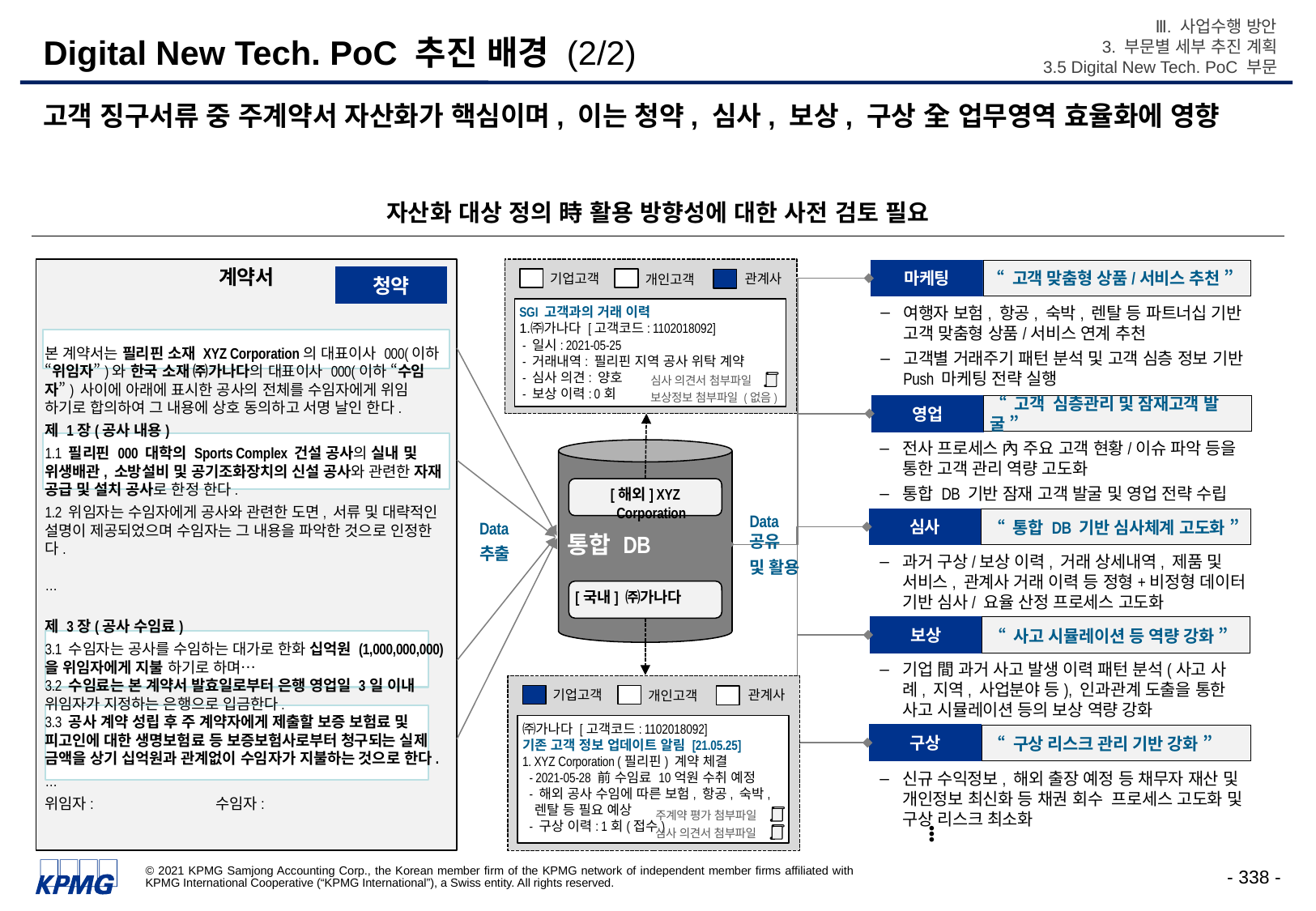

Ⅲ. 사업수행 방안
3. 부문별 세부 추진 계획
3.5 Digital New Tech. PoC 부문
# Digital New Tech. PoC 추진 배경 (2/2)
고객 징구서류 중 주계약서 자산화가 핵심이며, 이는 청약, 심사, 보상, 구상 全 업무영역 효율화에 영향
자산화 대상 정의 時 활용 방향성에 대한 사전 검토 필요
마케팅

계약서

“ 고객 맞춤형 상품/서비스 추천 ”
청약
기업고객
관계사
개인고객

여행자 보험, 항공, 숙박, 렌탈 등 파트너십 기반 고객 맞춤형 상품/서비스 연계 추천
고객별 거래주기 패턴 분석 및 고객 심층 정보 기반 Push 마케팅 전략 실행
SGI 고객과의 거래 이력
㈜가나다 [고객코드: 1102018092]
 - 일시: 2021-05-25
 - 거래내역: 필리핀 지역 공사 위탁 계약
 - 심사 의견: 양호
 - 보상 이력: 0회
본 계약서는 필리핀 소재 XYZ Corporation의 대표이사 000(이하 “위임자”)와 한국 소재 ㈜가나다의 대표이사 000(이하 “수임자”) 사이에 아래에 표시한 공사의 전체를 수임자에게 위임 하기로 합의하여 그 내용에 상호 동의하고 서명 날인 한다.
제 1장(공사 내용)
1.1 필리핀 000 대학의 Sports Complex 건설 공사의 실내 및 위생배관, 소방설비 및 공기조화장치의 신설 공사와 관련한 자재 공급 및 설치 공사로 한정 한다.
1.2 위임자는 수임자에게 공사와 관련한 도면, 서류 및 대략적인 설명이 제공되었으며 수임자는 그 내용을 파악한 것으로 인정한다.
…
제 3장(공사 수임료)
3.1 수임자는 공사를 수임하는 대가로 한화 십억원 (1,000,000,000)을 위임자에게 지불 하기로 하며…
3.2 수임료는 본 계약서 발효일로부터 은행 영업일 3일 이내 위임자가 지정하는 은행으로 입금한다.
3.3 공사 계약 성립 후 주 계약자에게 제출할 보증 보험료 및 피고인에 대한 생명보험료 등 보증보험사로부터 청구되는 실제 금액을 상기 십억원과 관계없이 수임자가 지불하는 것으로 한다.
…
위임자:	              수임자:

심사 의견서 첨부파일

보상정보 첨부파일 (없음)
영업

“ 고객  심층관리 및 잠재고객 발굴 ”
전사 프로세스 內 주요 고객 현황/이슈 파악 등을 통한 고객 관리 역량 고도화
통합 DB 기반 잠재 고객 발굴 및 영업 전략 수립

[해외] XYZ Corporation
심사

Data
추출
“ 통합 DB 기반 심사체계 고도화 ”
Data 공유
및 활용
통합 DB
과거 구상/보상 이력, 거래 상세내역, 제품 및 서비스, 관계사 거래 이력 등 정형+비정형 데이터 기반 심사/ 요율 산정 프로세스 고도화
[국내] ㈜가나다
보상

“ 사고 시뮬레이션 등 역량 강화 ”

기업 間 과거 사고 발생 이력 패턴 분석(사고 사례, 지역, 사업분야 등), 인과관계 도출을 통한 사고 시뮬레이션 등의 보상 역량 강화

기업고객
관계사
개인고객

㈜가나다 [고객코드: 1102018092]
기존 고객 정보 업데이트 알림 [21.05.25]
1. XYZ Corporation (필리핀) 계약 체결
 - 2021-05-28 前 수임료 10억원 수취 예정
 - 해외 공사 수임에 따른 보험, 항공, 숙박,
   렌탈 등 필요 예상
 - 구상 이력: 1회(접수)
구상

“ 구상 리스크 관리 기반 강화 ”
신규 수익정보, 해외 출장 예정 등 채무자 재산 및 개인정보 최신화 등 채권 회수  프로세스 고도화 및 구상 리스크 최소화
주계약 평가 첨부파일

•••
심사 의견서 첨부파일